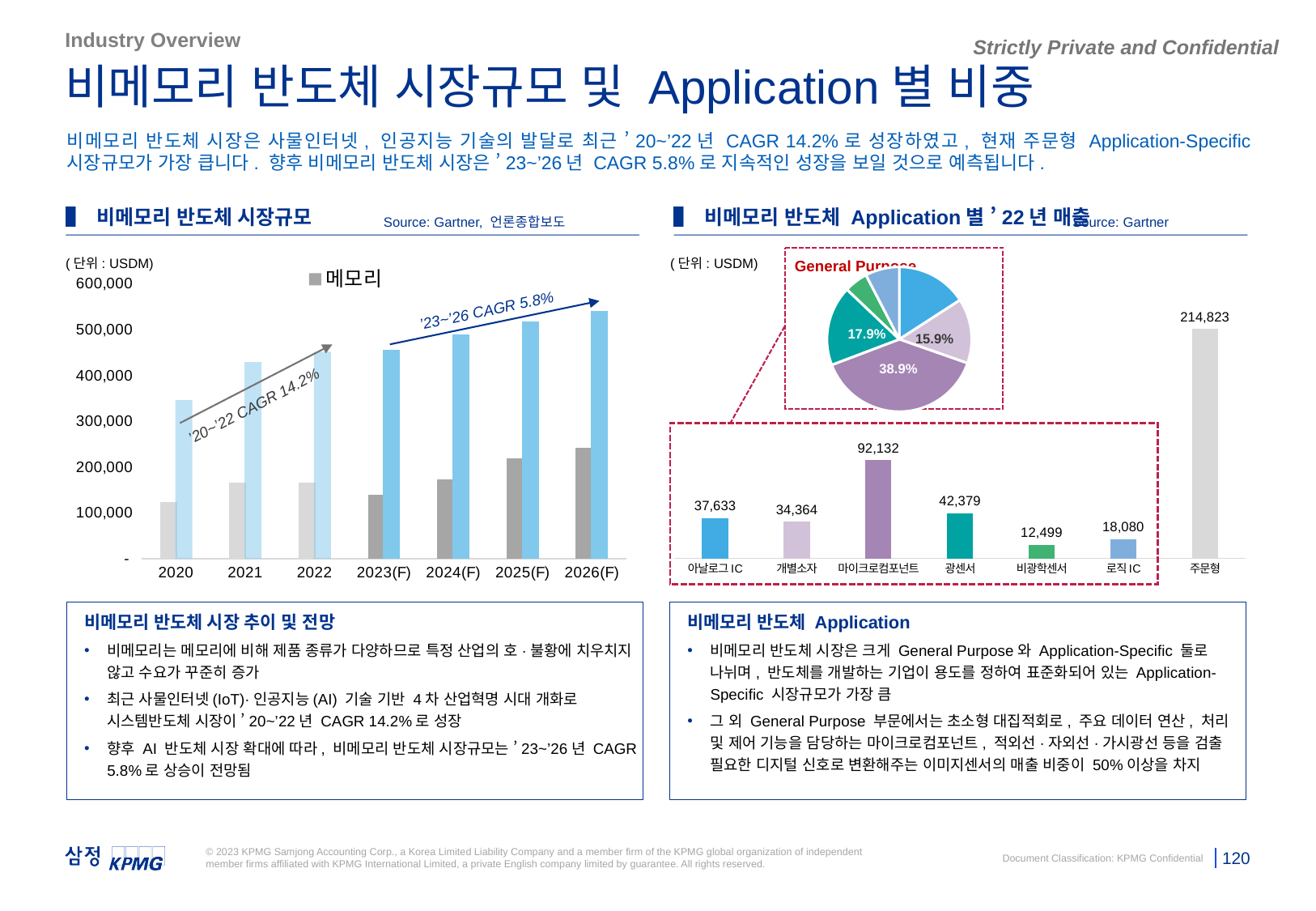

Industry Overview
비메모리 반도체 시장규모 및 Application별 비중
비메모리 반도체 시장은 사물인터넷, 인공지능 기술의 발달로 최근 ’20~’22년 CAGR 14.2%로 성장하였고, 현재 주문형 Application-Specific 시장규모가 가장 큽니다. 향후 비메모리 반도체 시장은 ’23~’26년 CAGR 5.8%로 지속적인 성장을 보일 것으로 예측됩니다.
▌ 비메모리 반도체 시장규모

▌ 비메모리 반도체 Application별 ’22년 매출

Source: Gartner, 언론종합보도
Source: Gartner
(단위: USDM)
(단위: USDM)
General Purpose

### Chart

| Category | 메모리 | 비메모리 |
|---|---|---|
| 2020 | 124477.0 | 346422.40672599996 |
| 2021 | 165761.0 | 429191.24328099994 |
| 2022 | 166582.0 | 451910.1559699999 |
| 2023(F) | 139617.0 | 456738.445824 |
| 2024(F) | 173773.0 | 489328.63668399997 |
| 2025(F) | 219312.0 | 517656.1594550001 |
| 2026(F) | 241965.0 | 540479.946179 |

### Chart

| Category | ANALOG |
|---|---|
| 아날로그IC | 37633.0 |
| 개별소자 | 34364.0 |
| 마이크로컴포넌트 | 92132.0 |
| 광센서 | 42379.0 |
| 비광학센서 | 12499.0 |
| 로직IC | 18080.0 |
| 주문형 | 214823.0 |

### Chart

| Category | 판매 |
|---|---|
| ANALOG | 37632.72001600001 |
| DISCRETE | 34363.855905999975 |
| MICROCOMPONENTS | 92132.39442599997 |
| OPTOELECTRONICS | 42378.807024999995 |
| NONOPTICAL SENSORS | 12499.422907999988 |
| LOGIC | 18080.06959399998 |
’23~’26 CAGR 5.8%
17.9%
15.9%
38.9%
’20~’22 CAGR 14.2%

비메모리 반도체 시장 추이 및 전망
비메모리는 메모리에 비해 제품 종류가 다양하므로 특정 산업의 호·불황에 치우치지 않고 수요가 꾸준히 증가
최근 사물인터넷(IoT)·인공지능(AI) 기술 기반 4차 산업혁명 시대 개화로 시스템반도체 시장이 ’20~’22년 CAGR 14.2%로 성장
향후 AI 반도체 시장 확대에 따라, 비메모리 반도체 시장규모는 ’23~’26년 CAGR 5.8%로 상승이 전망됨
비메모리 반도체 Application
비메모리 반도체 시장은 크게 General Purpose와 Application-Specific 둘로 나뉘며, 반도체를 개발하는 기업이 용도를 정하여 표준화되어 있는 Application-Specific 시장규모가 가장 큼
그 외 General Purpose 부문에서는 초소형 대집적회로, 주요 데이터 연산, 처리 및 제어 기능을 담당하는 마이크로컴포넌트, 적외선·자외선·가시광선 등을 검출 필요한 디지털 신호로 변환해주는 이미지센서의 매출 비중이 50%이상을 차지